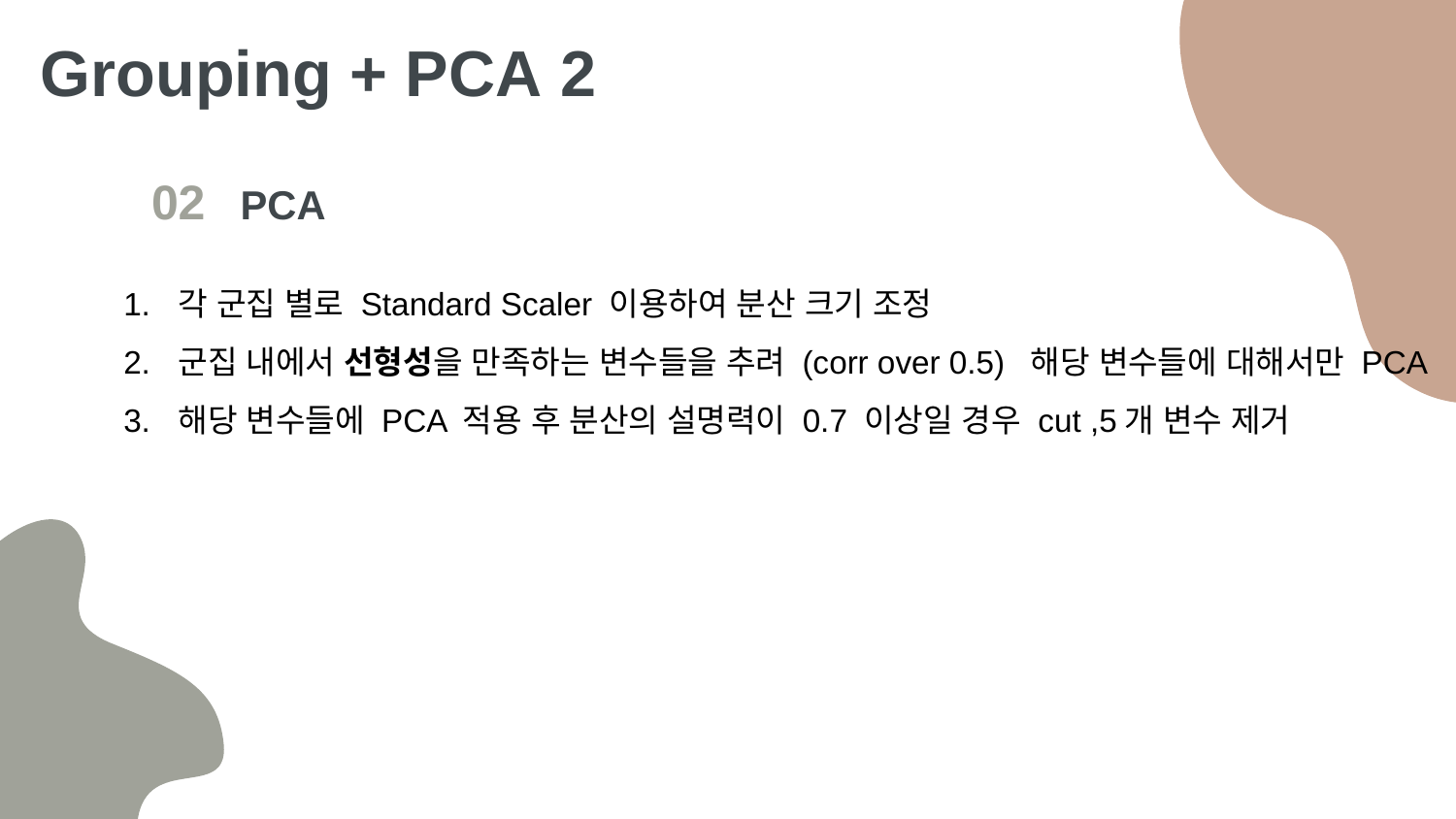

Grouping + PCA 2
02
PCA
각 군집 별로 Standard Scaler 이용하여 분산 크기 조정
군집 내에서 선형성을 만족하는 변수들을 추려 (corr over 0.5)  해당 변수들에 대해서만 PCA
해당 변수들에 PCA 적용 후 분산의 설명력이 0.7 이상일 경우 cut ,5개 변수 제거